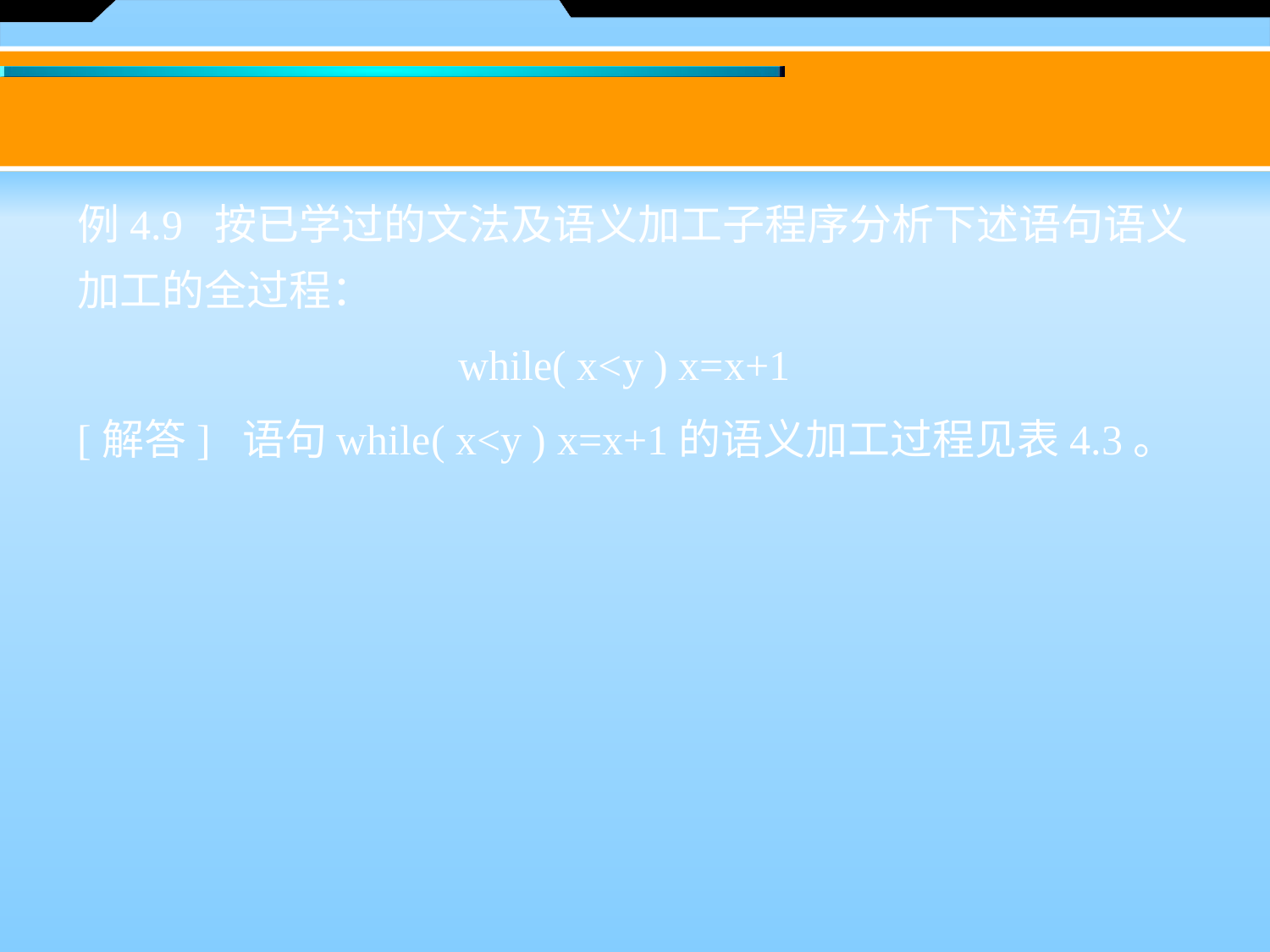

例4.9  按已学过的文法及语义加工子程序分析下述语句语义加工的全过程：
	                 	while( x<y ) x=x+1
[解答]  语句while( x<y ) x=x+1的语义加工过程见表4.3。